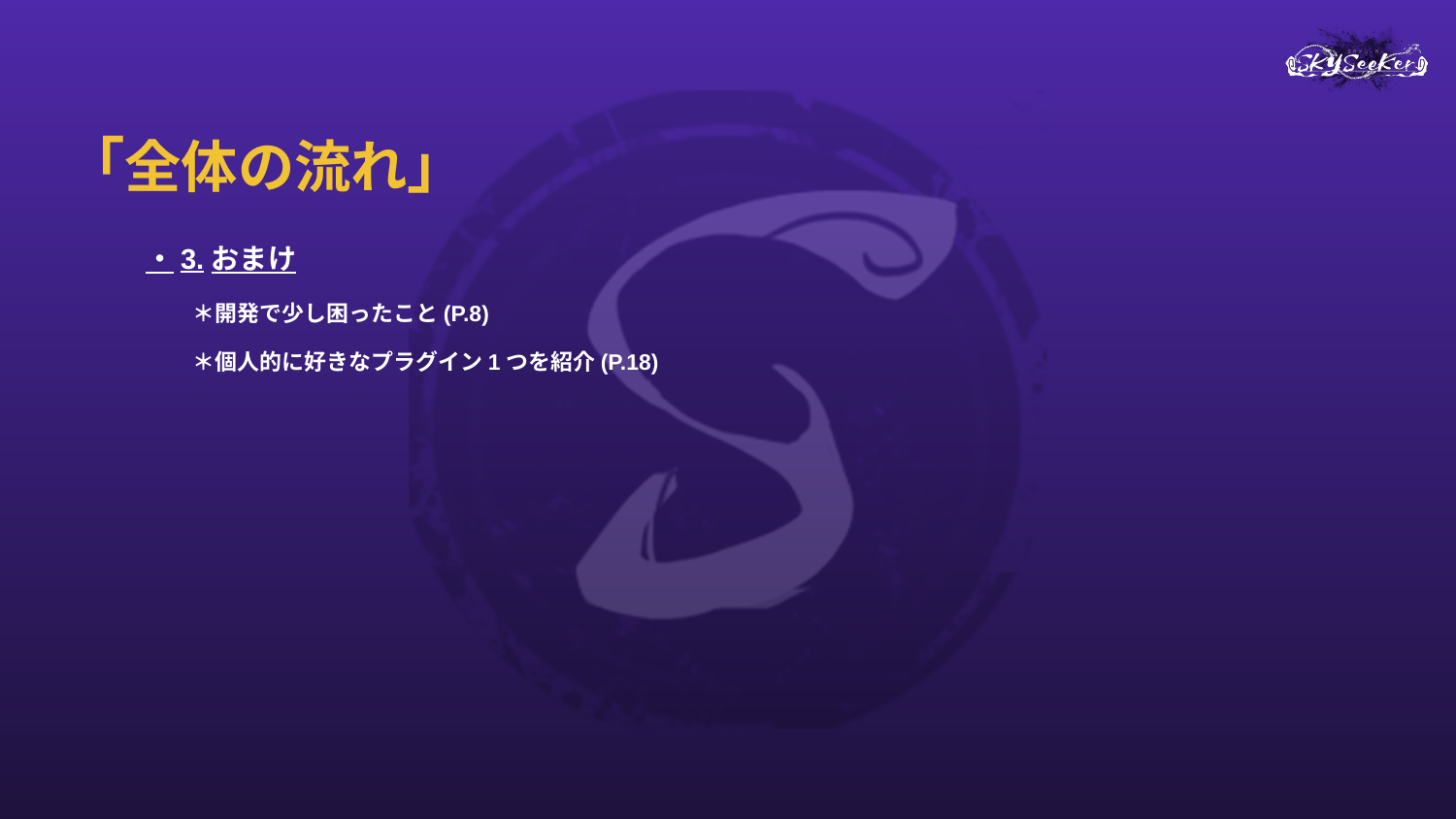

# 「全体の流れ」
・3.おまけ

＊開発で少し困ったこと(P.8)

＊個人的に好きなプラグイン1つを紹介(P.18)